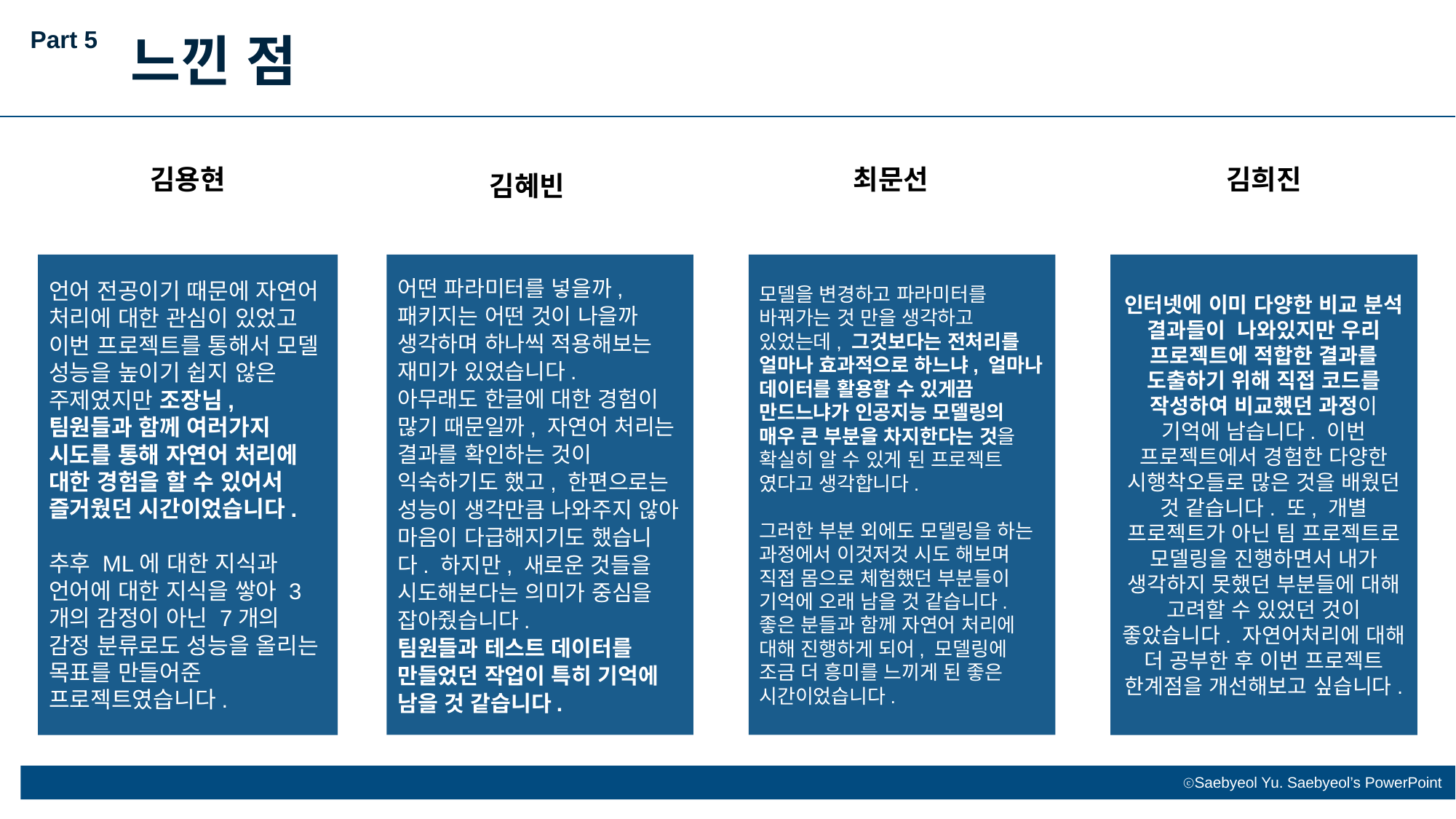

Part 5
느낀 점
김용현
최문선
김희진
김혜빈
인터넷에 이미 다양한 비교 분석 결과들이  나와있지만 우리 프로젝트에 적합한 결과를 도출하기 위해 직접 코드를 작성하여 비교했던 과정이 기억에 남습니다. 이번 프로젝트에서 경험한 다양한 시행착오들로 많은 것을 배웠던 것 같습니다. 또, 개별 프로젝트가 아닌 팀 프로젝트로 모델링을 진행하면서 내가 생각하지 못했던 부분들에 대해 고려할 수 있었던 것이 좋았습니다. 자연어처리에 대해 더 공부한 후 이번 프로젝트 한계점을 개선해보고 싶습니다.
언어 전공이기 때문에 자연어 처리에 대한 관심이 있었고 이번 프로젝트를 통해서 모델 성능을 높이기 쉽지 않은 주제였지만 조장님, 팀원들과 함께 여러가지 시도를 통해 자연어 처리에 대한 경험을 할 수 있어서 즐거웠던 시간이었습니다.

추후 ML에 대한 지식과 언어에 대한 지식을 쌓아 3개의 감정이 아닌 7개의 감정 분류로도 성능을 올리는 목표를 만들어준 프로젝트였습니다.
어떤 파라미터를 넣을까, 패키지는 어떤 것이 나을까 생각하며 하나씩 적용해보는 재미가 있었습니다.
아무래도 한글에 대한 경험이 많기 때문일까, 자연어 처리는 결과를 확인하는 것이 익숙하기도 했고, 한편으로는 성능이 생각만큼 나와주지 않아 마음이 다급해지기도 했습니다. 하지만, 새로운 것들을 시도해본다는 의미가 중심을 잡아줬습니다.
팀원들과 테스트 데이터를 만들었던 작업이 특히 기억에 남을 것 같습니다.
모델을 변경하고 파라미터를 바꿔가는 것 만을 생각하고 있었는데, 그것보다는 전처리를 얼마나 효과적으로 하느냐, 얼마나 데이터를 활용할 수 있게끔 만드느냐가 인공지능 모델링의 매우 큰 부분을 차지한다는 것을 확실히 알 수 있게 된 프로젝트 였다고 생각합니다.

그러한 부분 외에도 모델링을 하는 과정에서 이것저것 시도 해보며 직접 몸으로 체험했던 부분들이 기억에 오래 남을 것 같습니다.
좋은 분들과 함께 자연어 처리에 대해 진행하게 되어, 모델링에 조금 더 흥미를 느끼게 된 좋은 시간이었습니다.